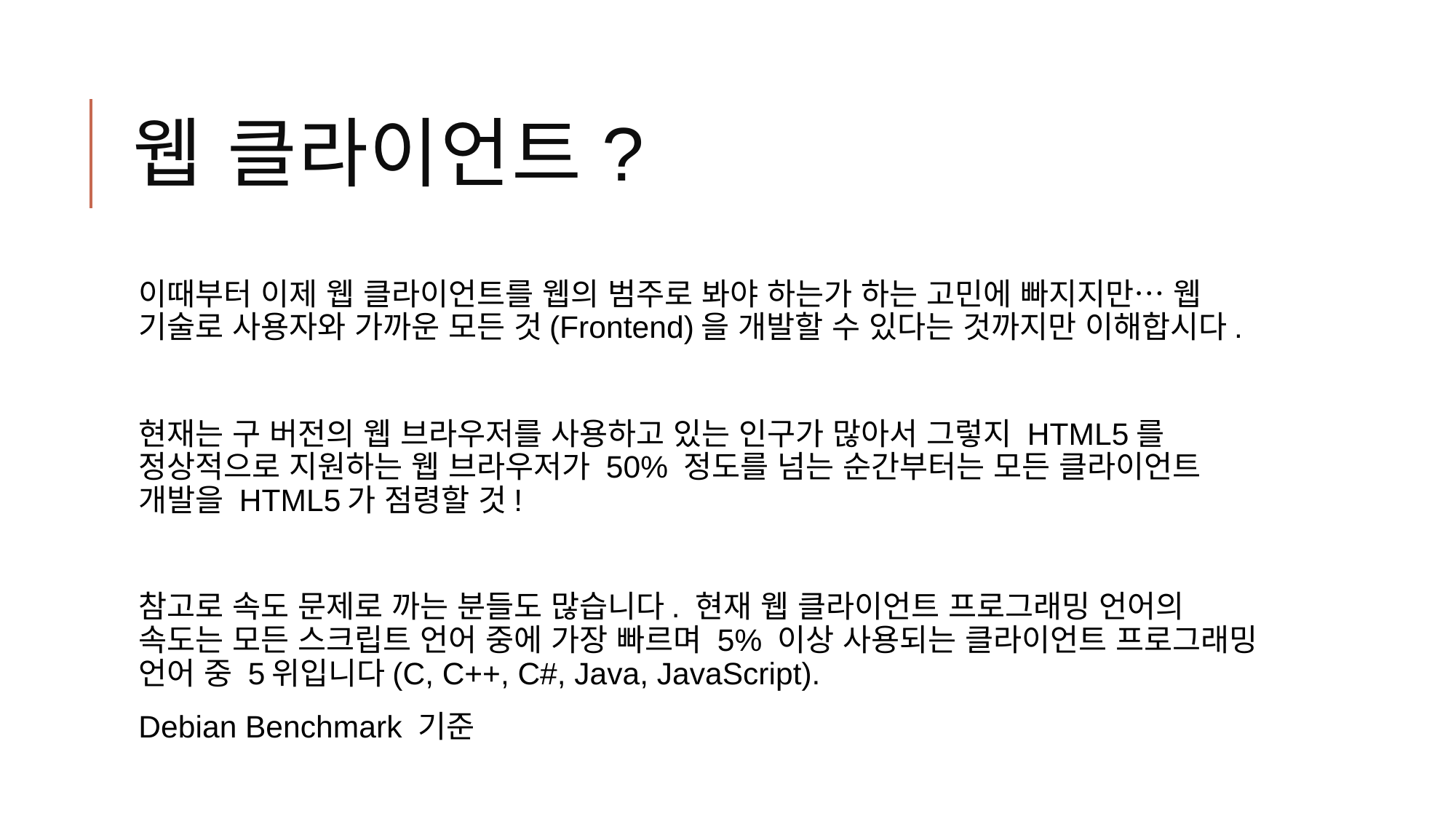

# 웹 클라이언트?
이때부터 이제 웹 클라이언트를 웹의 범주로 봐야 하는가 하는 고민에 빠지지만… 웹 기술로 사용자와 가까운 모든 것(Frontend)을 개발할 수 있다는 것까지만 이해합시다.

현재는 구 버전의 웹 브라우저를 사용하고 있는 인구가 많아서 그렇지 HTML5를 정상적으로 지원하는 웹 브라우저가 50% 정도를 넘는 순간부터는 모든 클라이언트 개발을 HTML5가 점령할 것!

참고로 속도 문제로 까는 분들도 많습니다. 현재 웹 클라이언트 프로그래밍 언어의 속도는 모든 스크립트 언어 중에 가장 빠르며 5% 이상 사용되는 클라이언트 프로그래밍 언어 중 5위입니다(C, C++, C#, Java, JavaScript).
Debian Benchmark 기준